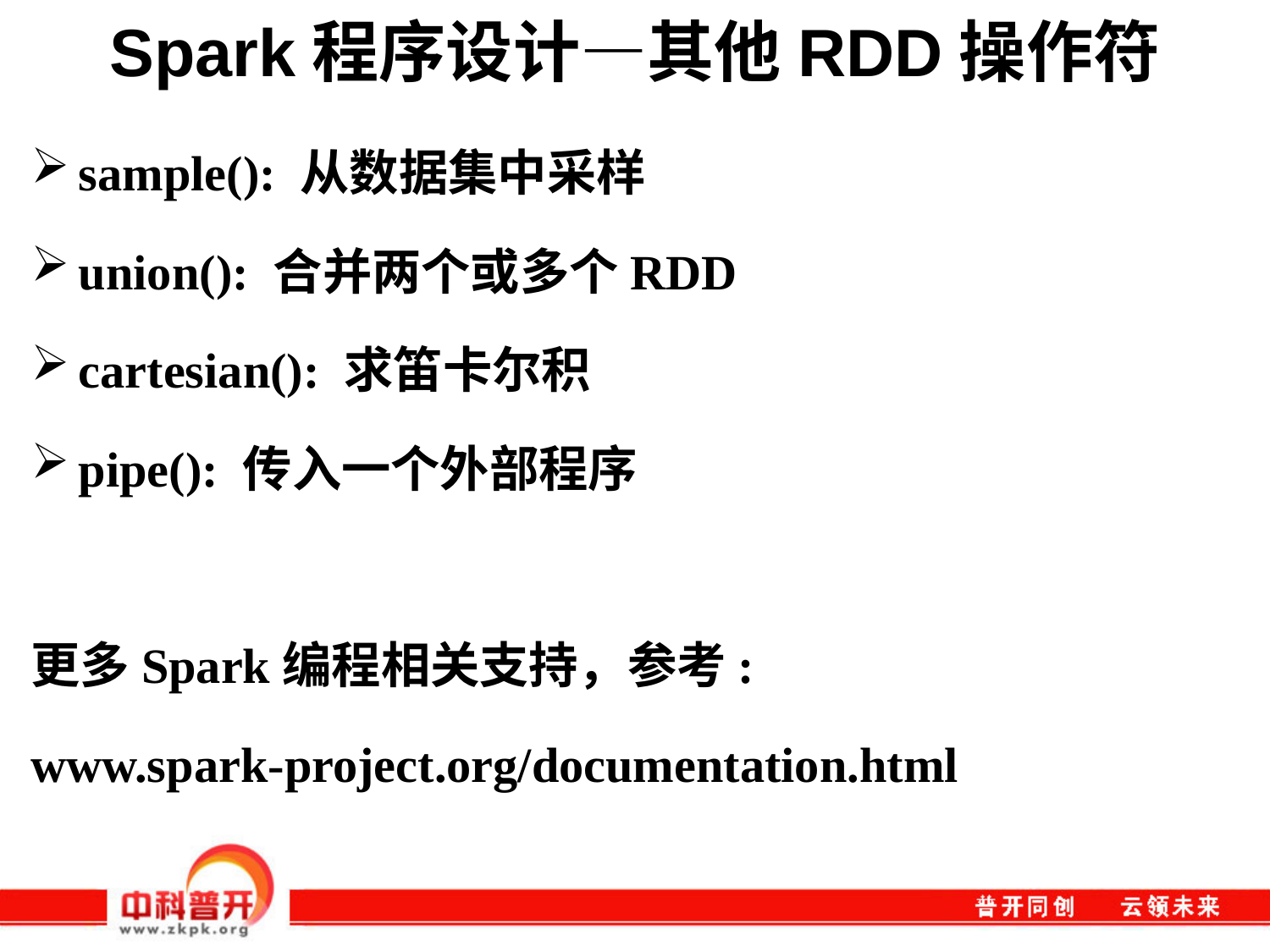

# Spark程序设计—其他RDD操作符
sample(): 从数据集中采样
union(): 合并两个或多个RDD
cartesian(): 求笛卡尔积
pipe(): 传入一个外部程序

更多Spark编程相关支持，参考:
www.spark-project.org/documentation.html